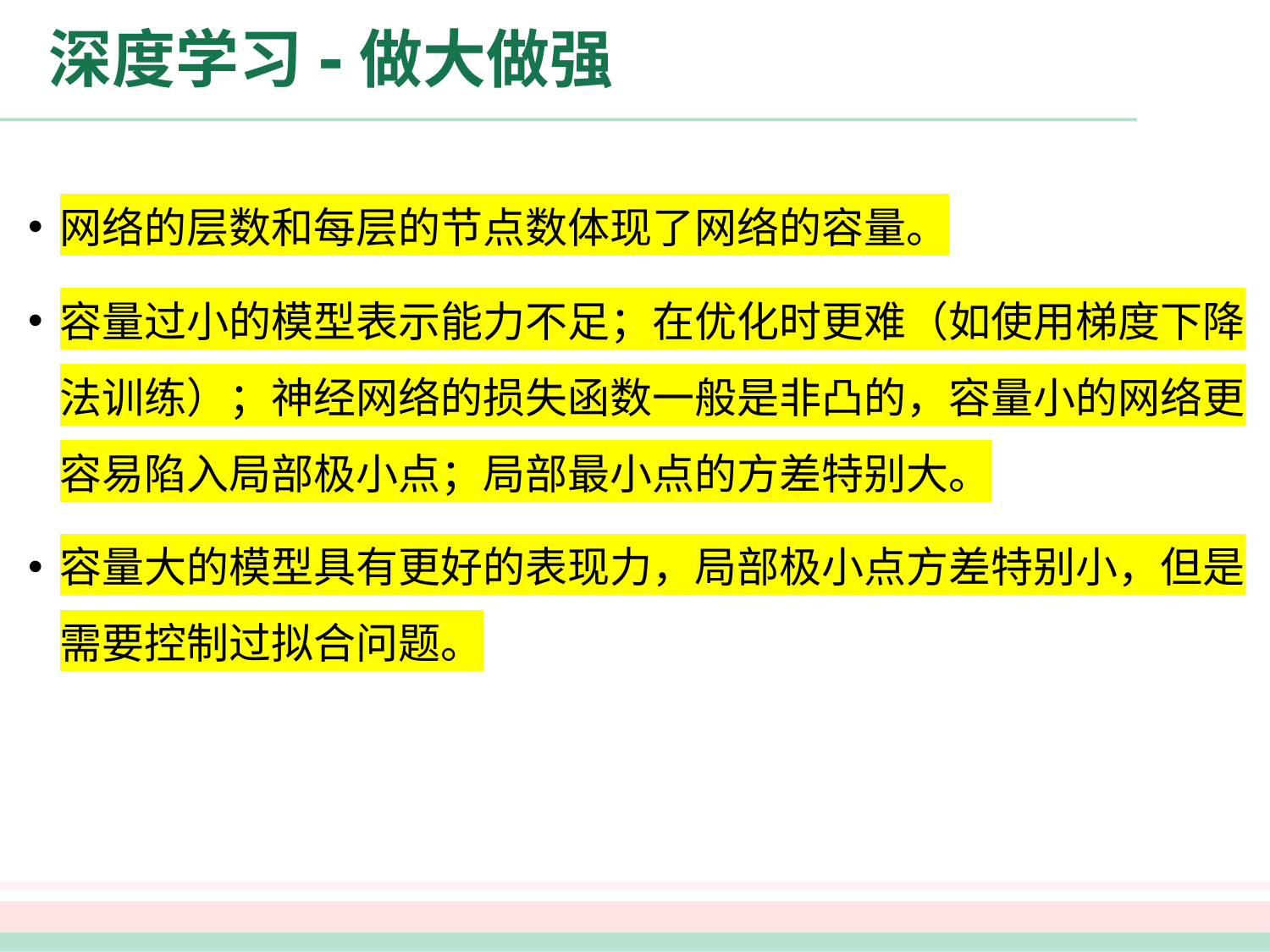

# 深度学习-做大做强
网络的层数和每层的节点数体现了网络的容量。
容量过小的模型表示能力不足；在优化时更难（如使用梯度下降法训练）；神经网络的损失函数一般是非凸的，容量小的网络更容易陷入局部极小点；局部最小点的方差特别大。
容量大的模型具有更好的表现力，局部极小点方差特别小，但是需要控制过拟合问题。